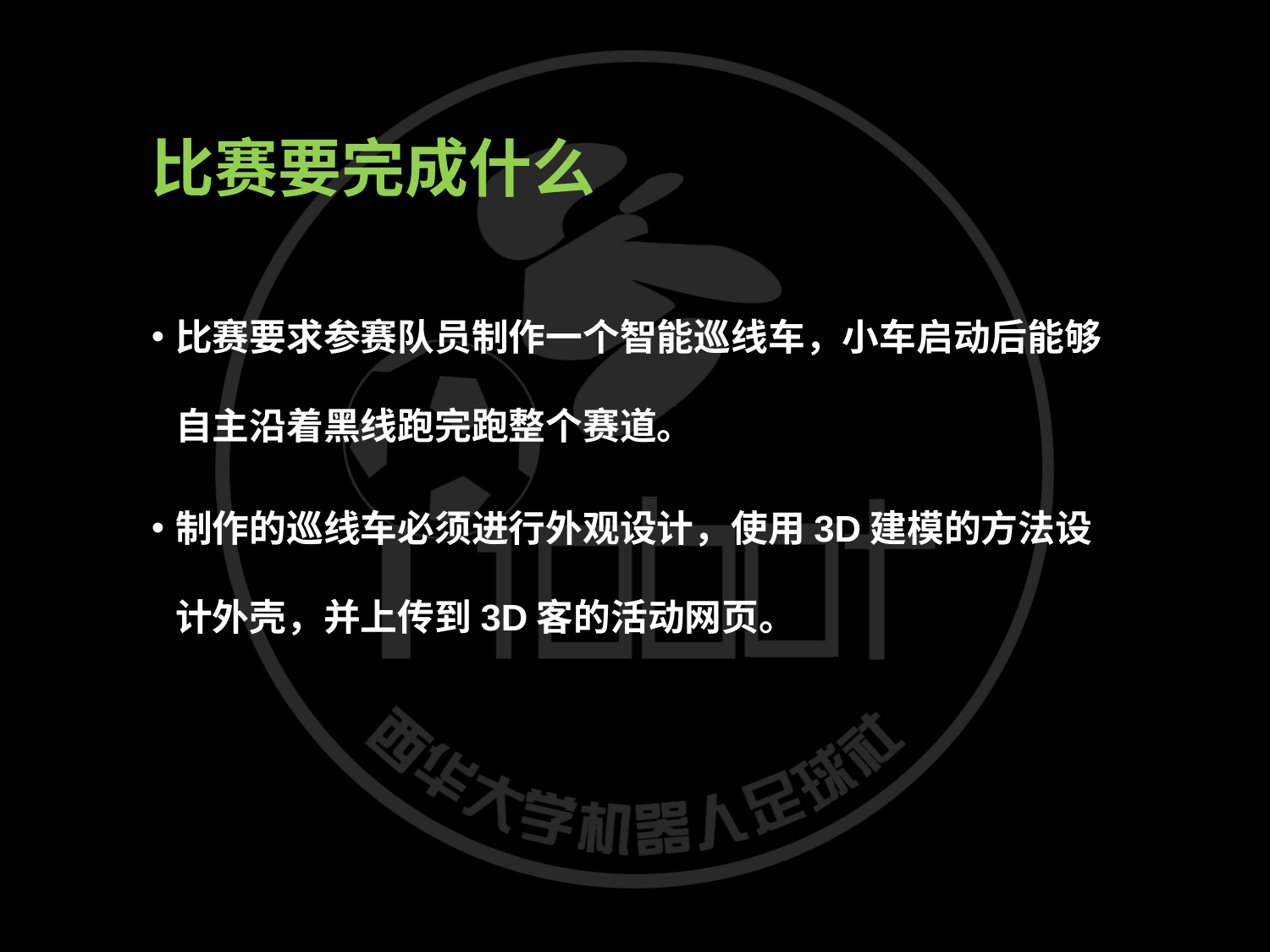

# 比赛要完成什么
比赛要求参赛队员制作一个智能巡线车，小车启动后能够自主沿着黑线跑完跑整个赛道。
制作的巡线车必须进行外观设计，使用3D建模的方法设计外壳，并上传到3D客的活动网页。